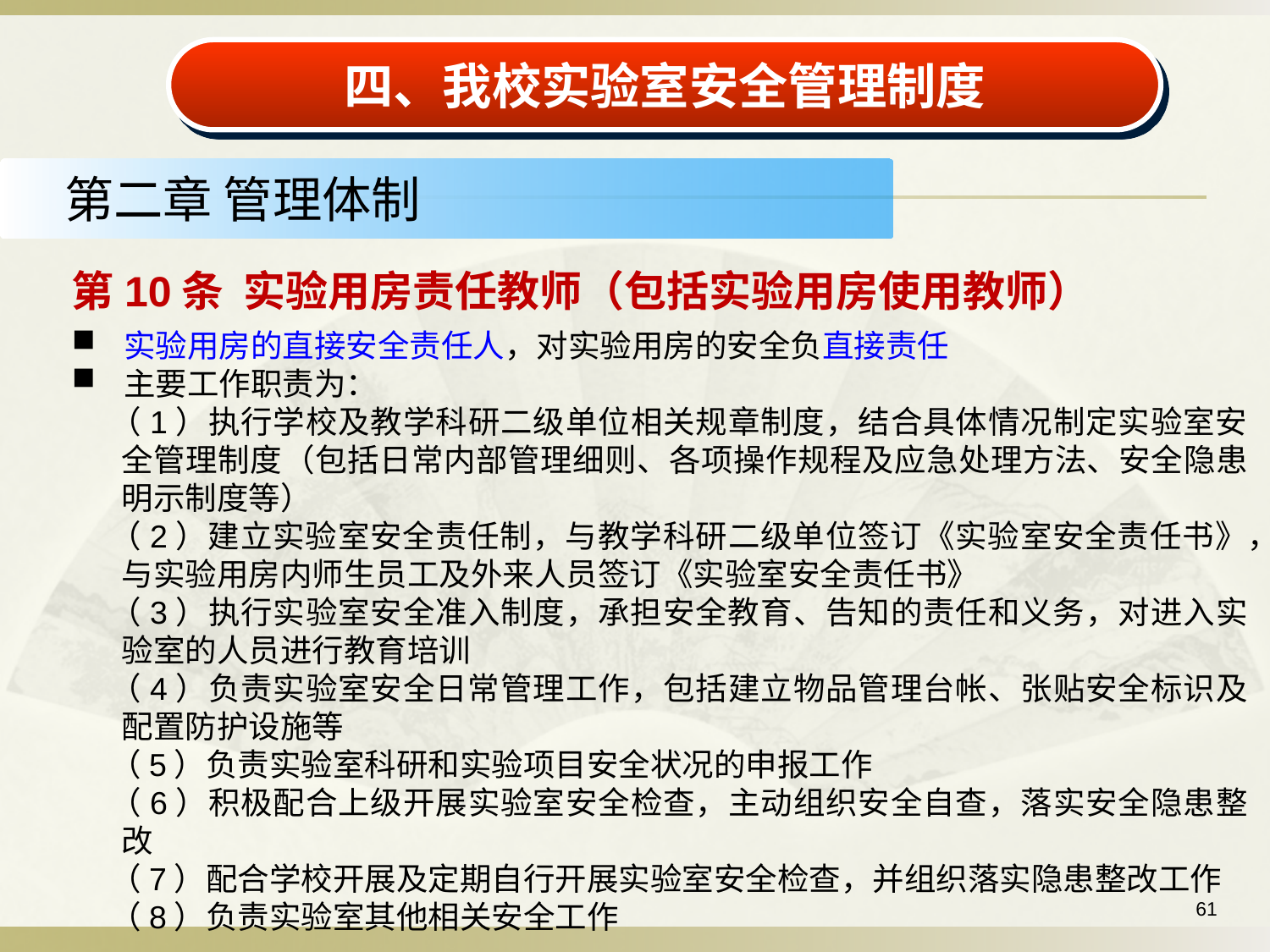

四、我校实验室安全管理制度
第二章 管理体制
第10条  实验用房责任教师（包括实验用房使用教师）
  实验用房的直接安全责任人，对实验用房的安全负直接责任
  主要工作职责为：
（1）执行学校及教学科研二级单位相关规章制度，结合具体情况制定实验室安全管理制度（包括日常内部管理细则、各项操作规程及应急处理方法、安全隐患明示制度等）
（2）建立实验室安全责任制，与教学科研二级单位签订《实验室安全责任书》，与实验用房内师生员工及外来人员签订《实验室安全责任书》
（3）执行实验室安全准入制度，承担安全教育、告知的责任和义务，对进入实验室的人员进行教育培训
（4）负责实验室安全日常管理工作，包括建立物品管理台帐、张贴安全标识及配置防护设施等
（5）负责实验室科研和实验项目安全状况的申报工作
（6）积极配合上级开展实验室安全检查，主动组织安全自查，落实安全隐患整改
（7）配合学校开展及定期自行开展实验室安全检查，并组织落实隐患整改工作
（8）负责实验室其他相关安全工作
61